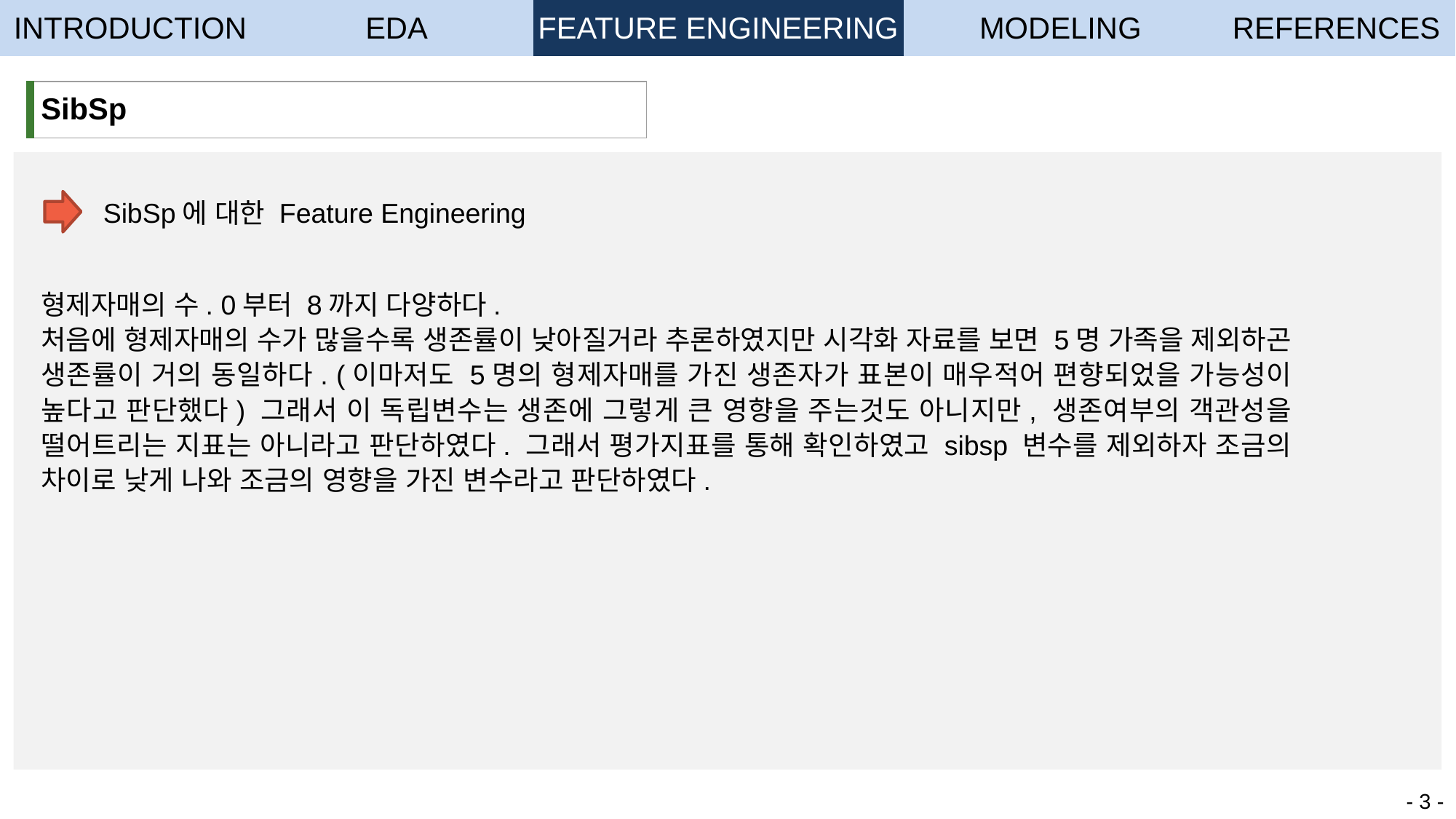

| INTRODUCTION | EDA | FEATURE ENGINEERING | MODELING | REFERENCES |
| --- | --- | --- | --- | --- |
| SibSp |
| --- |

SibSp에 대한 Feature Engineering

형제자매의 수. 0부터 8까지 다양하다.
처음에 형제자매의 수가 많을수록 생존률이 낮아질거라 추론하였지만 시각화 자료를 보면 5명 가족을 제외하곤 생존률이 거의 동일하다. (이마저도 5명의 형제자매를 가진 생존자가 표본이 매우적어 편향되었을 가능성이 높다고 판단했다) 그래서 이 독립변수는 생존에 그렇게 큰 영향을 주는것도 아니지만, 생존여부의 객관성을 떨어트리는 지표는 아니라고 판단하였다. 그래서 평가지표를 통해 확인하였고 sibsp 변수를 제외하자 조금의 차이로 낮게 나와 조금의 영향을 가진 변수라고 판단하였다.
- 3 -